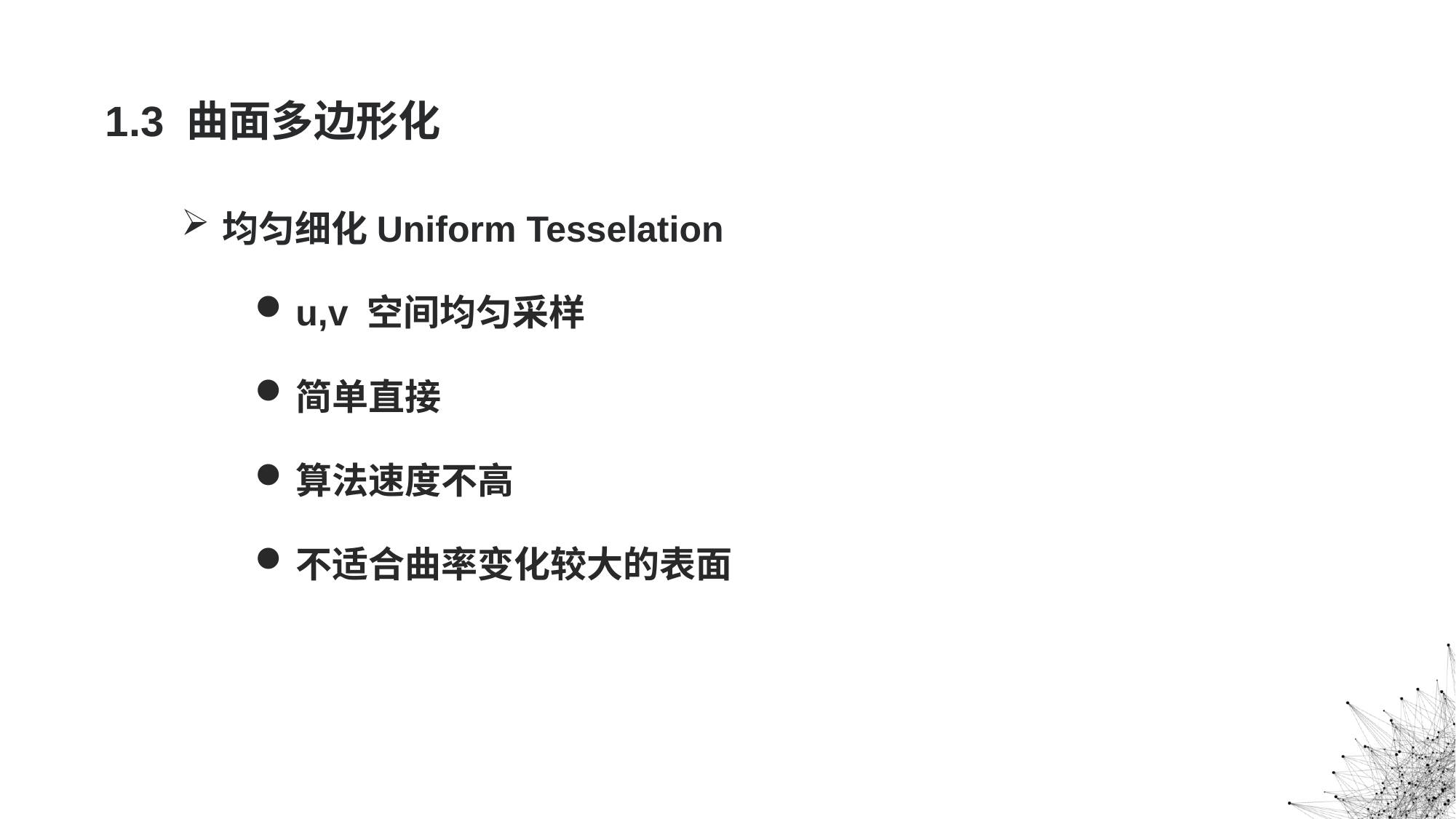

# 1.3 曲面多边形化
均匀细化Uniform Tesselation
u,v 空间均匀采样
简单直接
算法速度不高
不适合曲率变化较大的表面